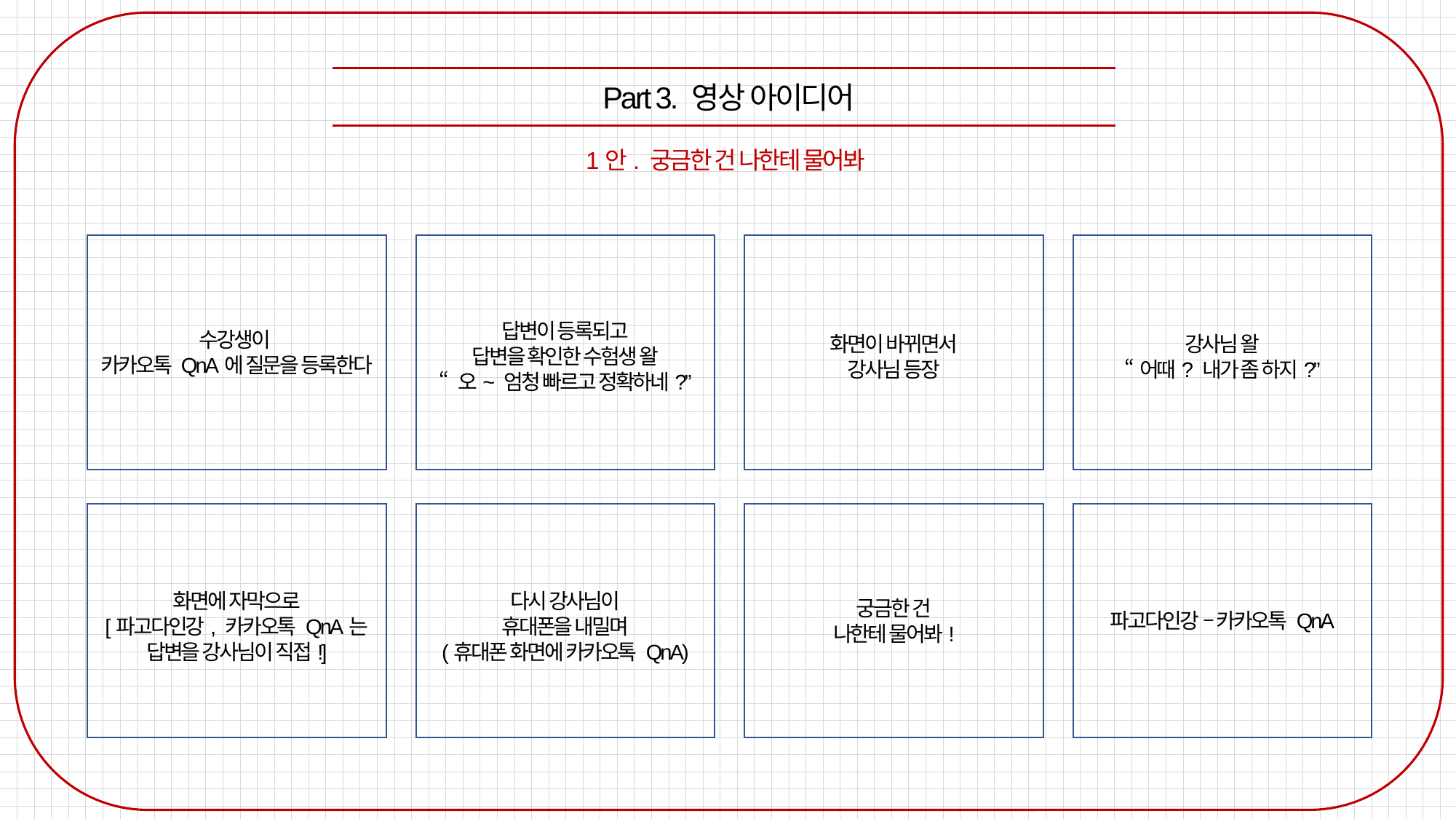

Part 3. 영상 아이디어
1안. 궁금한 건 나한테 물어봐

답변이 등록되고
답변을 확인한 수험생 왈
“ 오~ 엄청 빠르고 정확하네?”
수강생이
카카오톡 QnA에 질문을 등록한다
화면이 바뀌면서
강사님 등장
강사님 왈
“어때? 내가 좀 하지?”

화면에 자막으로
[파고다인강, 카카오톡 QnA는
답변을 강사님이 직접!]
다시 강사님이
휴대폰을 내밀며
(휴대폰 화면에 카카오톡 QnA)
궁금한 건
나한테 물어봐!
파고다인강 – 카카오톡 QnA